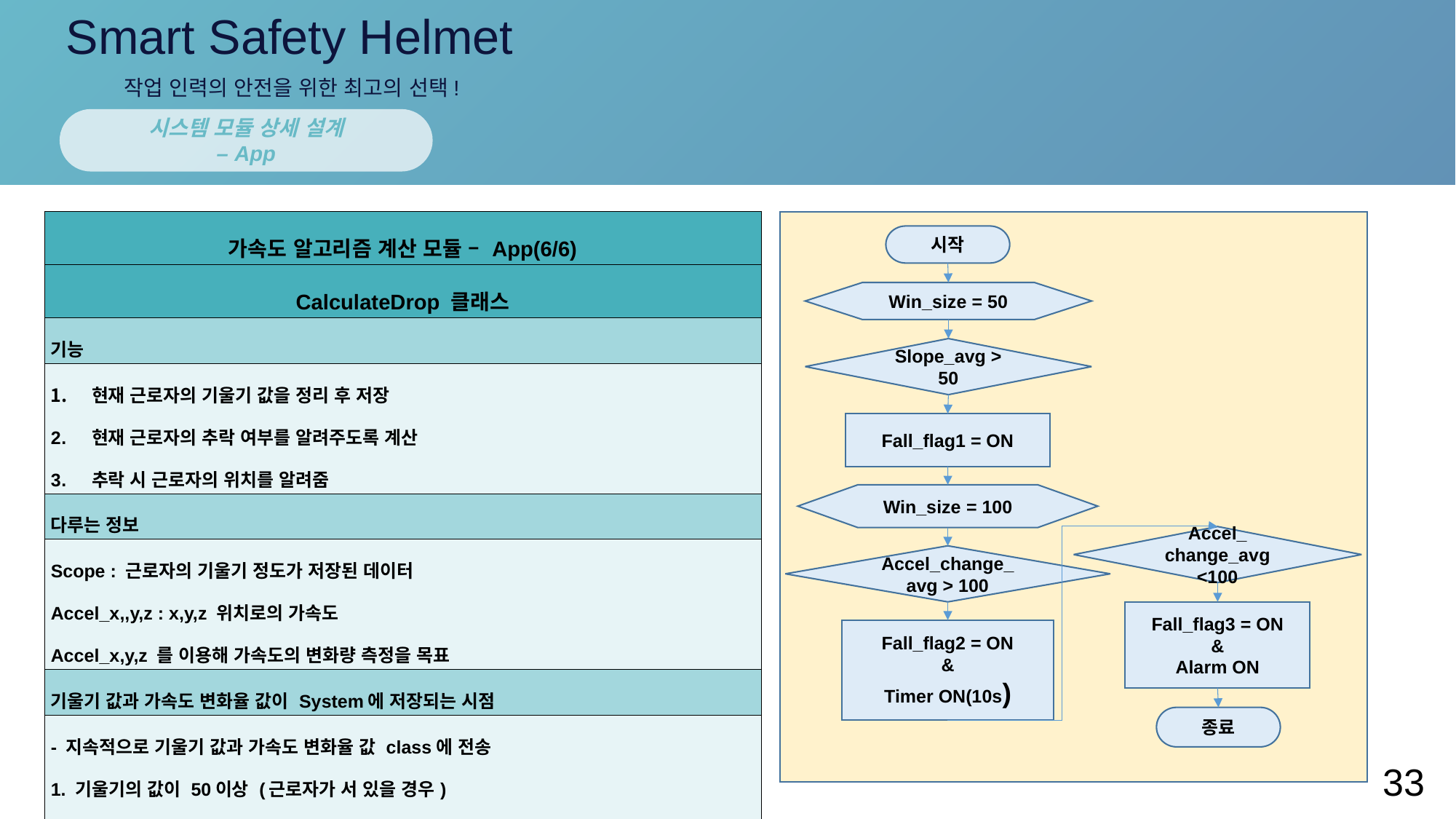

Smart Safety Helmet
작업 인력의 안전을 위한 최고의 선택!
시스템 모듈 상세 설계
– App
| 가속도 알고리즘 계산 모듈 – App(6/6) |
| --- |
| CalculateDrop 클래스 |
| 기능 |
| 현재 근로자의 기울기 값을 정리 후 저장 현재 근로자의 추락 여부를 알려주도록 계산 추락 시 근로자의 위치를 알려줌 |
| 다루는 정보 |
| Scope : 근로자의 기울기 정도가 저장된 데이터 Accel\_x,,y,z : x,y,z 위치로의 가속도 Accel\_x,y,z 를 이용해 가속도의 변화량 측정을 목표 |
| 기울기 값과 가속도 변화율 값이 System에 저장되는 시점 |
| - 지속적으로 기울기 값과 가속도 변화율 값 class에 전송 1. 기울기의 값이 50이상 (근로자가 서 있을 경우) 2. Accel\_x,y,z를 미분한 값 (가속도 변화율) 100이상 경우(충격 발생 경우 (=추락과 유사)) 3. 10초 후, 가속도 변화율이 50이하 경우 (추락 후 움직임이 없을 경우) 4. 1,2,3 번이 만족할 경우 System에 긴급상황(알림 값) 이 저장 |

시작
Win_size = 50
Slope_avg > 50
Fall_flag1 = ON
Win_size = 100
Accel_ change_avg <100
Accel_change_avg > 100
Fall_flag3 = ON
&
Alarm ON
Fall_flag2 = ON
&
Timer ON(10s)
종료

33